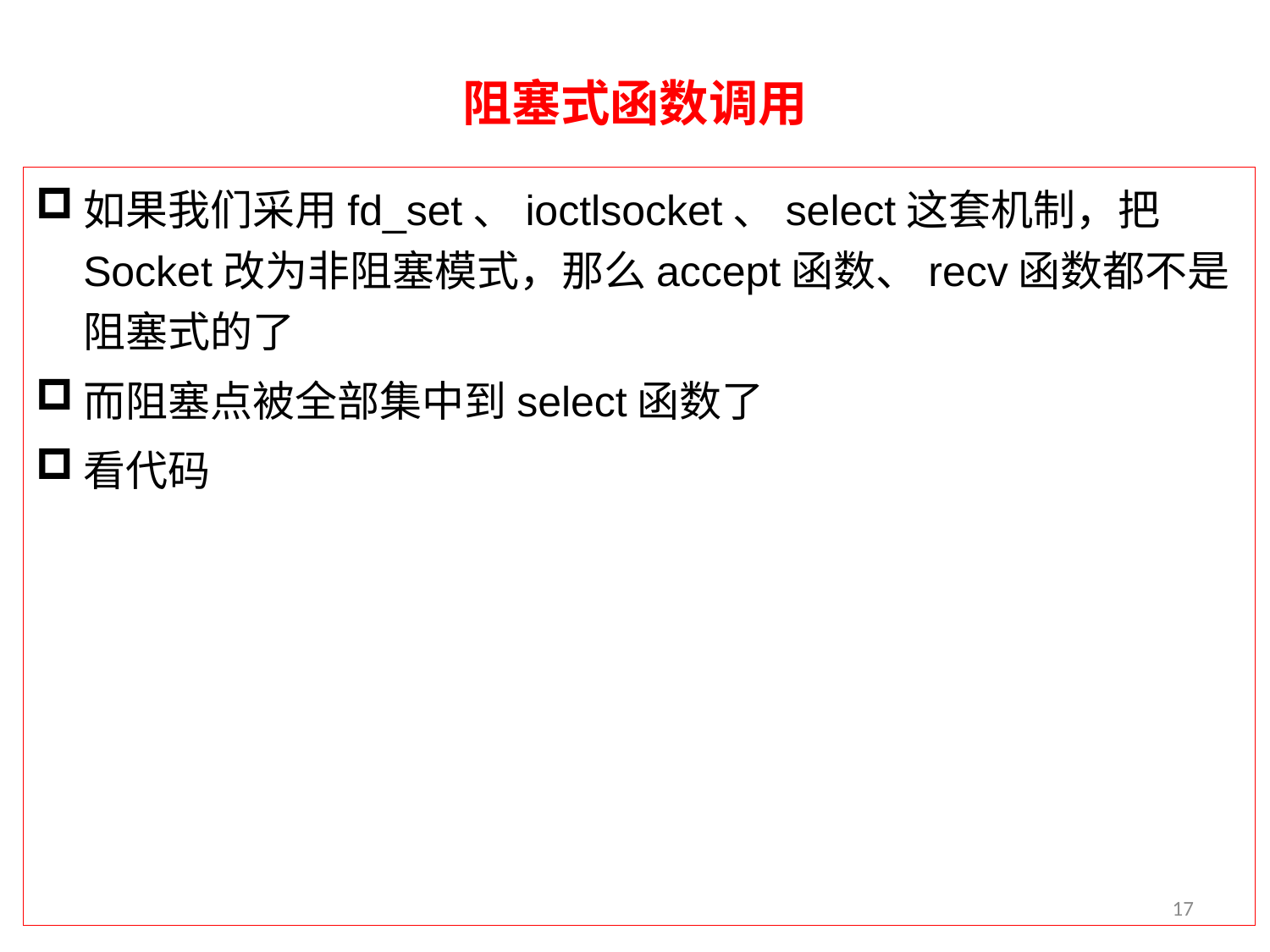

# 阻塞式函数调用
如果我们采用fd_set、ioctlsocket、select这套机制，把Socket改为非阻塞模式，那么accept函数、recv函数都不是阻塞式的了
而阻塞点被全部集中到select函数了
看代码
17